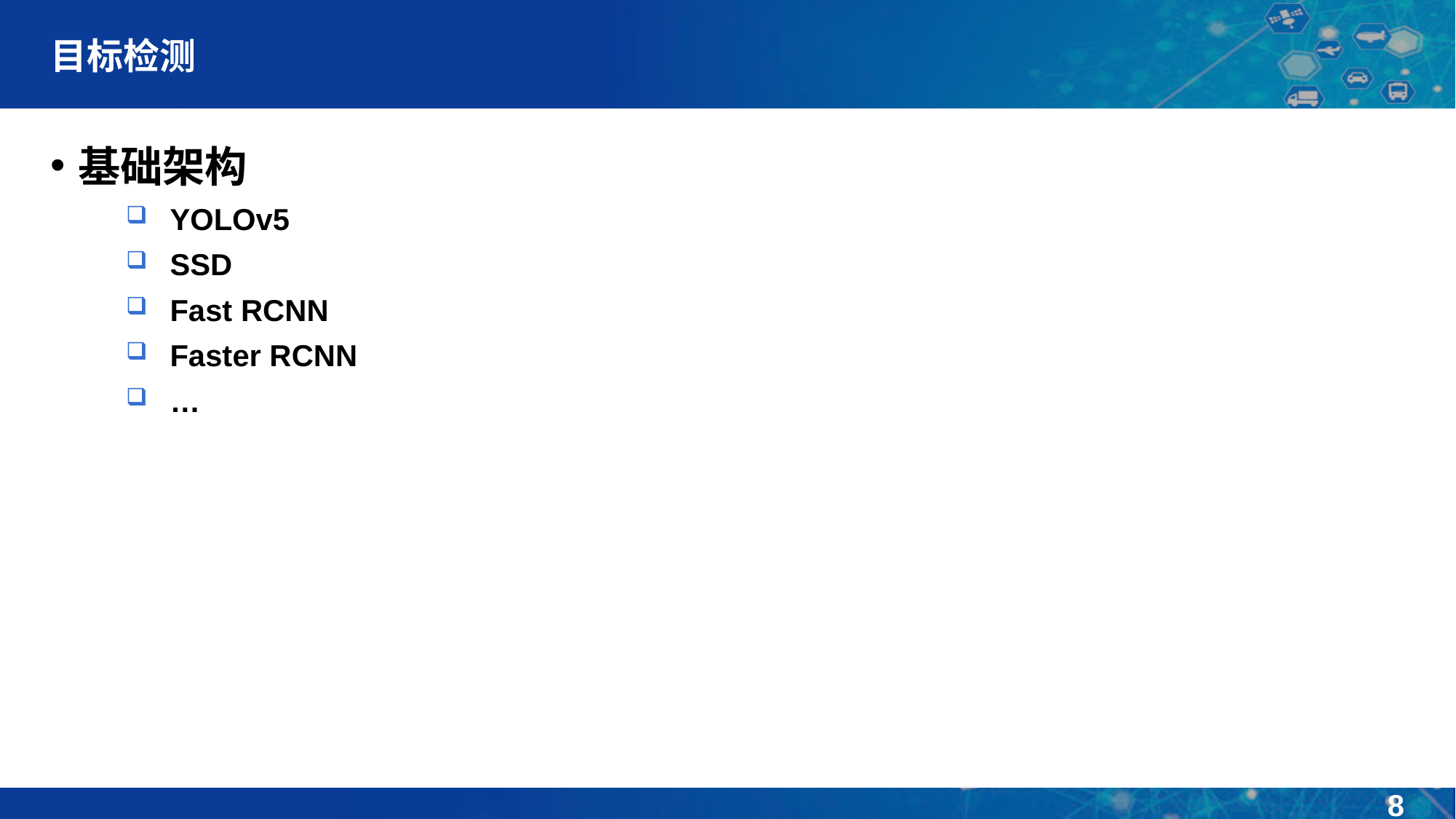

# 目标检测
基础架构
YOLOv5
SSD
Fast RCNN
Faster RCNN
…

8